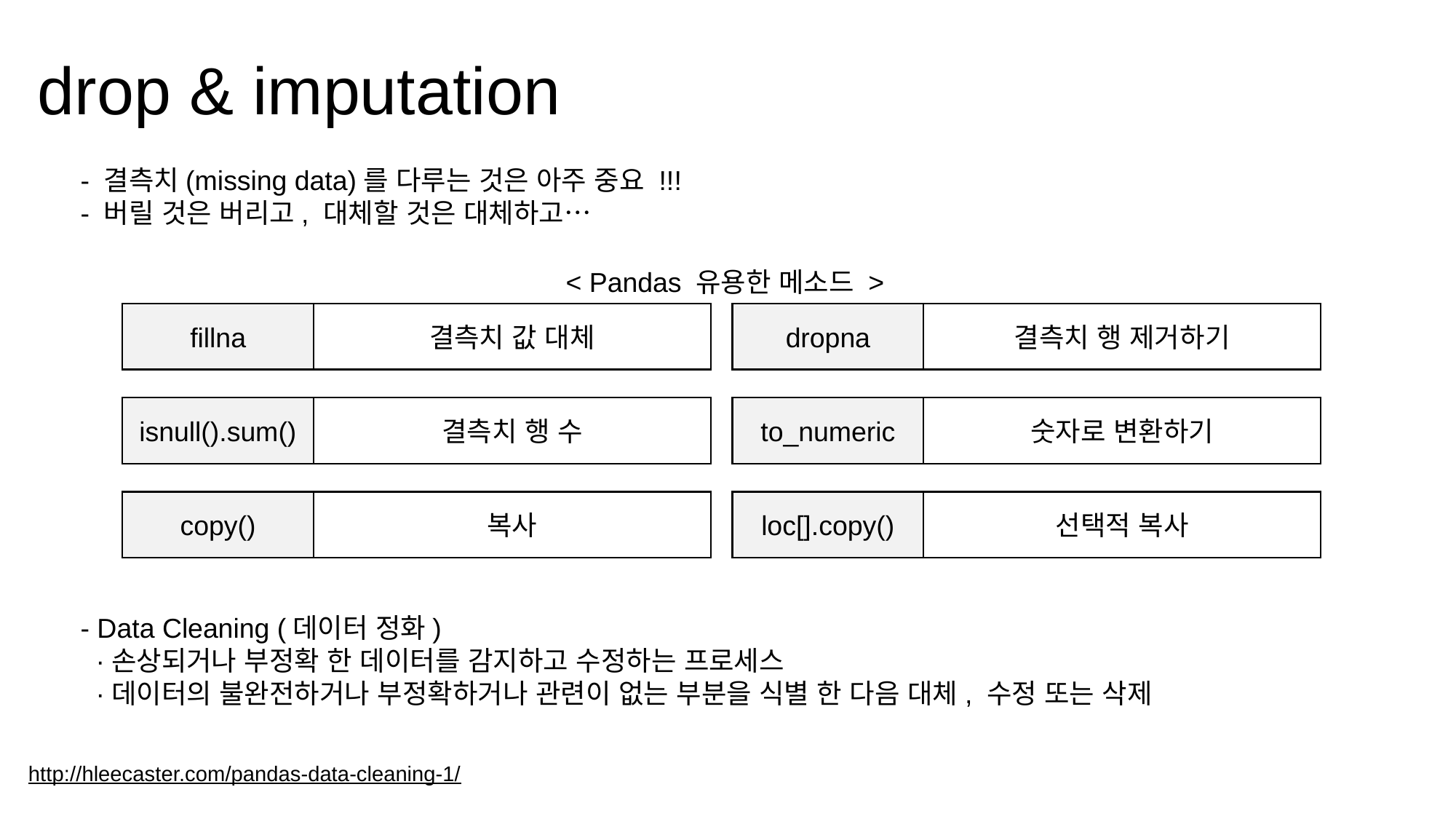

drop & imputation
- 결측치(missing data)를 다루는 것은 아주 중요 !!!
- 버릴 것은 버리고, 대체할 것은 대체하고…
 < Pandas 유용한 메소드 >
fillna
결측치 값 대체
dropna
결측치 행 제거하기
isnull().sum()
결측치 행 수
to_numeric
숫자로 변환하기
copy()
복사
loc[].copy()
선택적 복사
- Data Cleaning (데이터 정화)
  ·손상되거나 부정확 한 데이터를 감지하고 수정하는 프로세스
  ·데이터의 불완전하거나 부정확하거나 관련이 없는 부분을 식별 한 다음 대체, 수정 또는 삭제
http://hleecaster.com/pandas-data-cleaning-1/